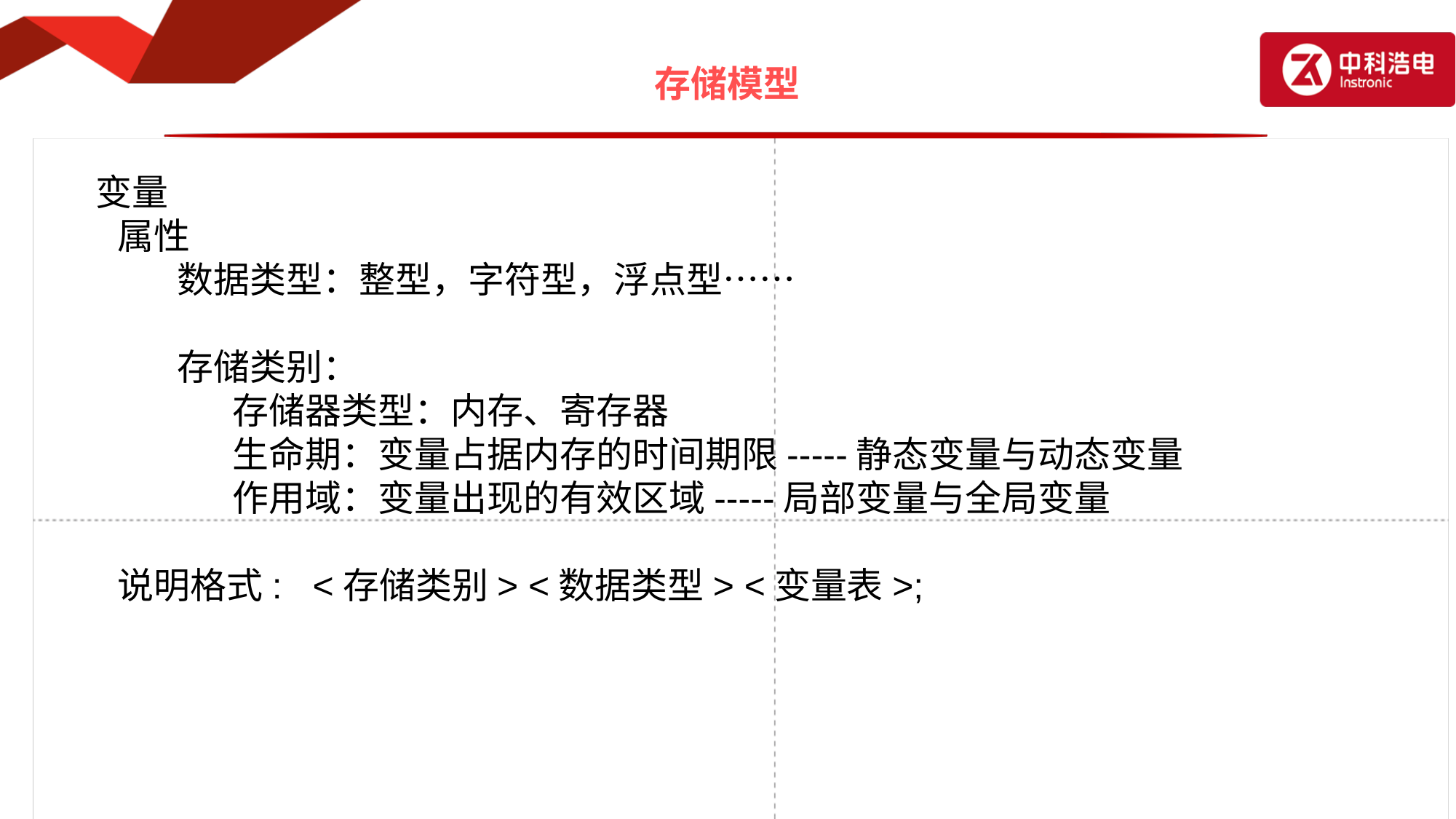

# 存储模型

变量
属性
数据类型：整型，字符型，浮点型……

存储类别：
存储器类型：内存、寄存器
生命期：变量占据内存的时间期限-----静态变量与动态变量
作用域：变量出现的有效区域-----局部变量与全局变量

说明格式:   <存储类别> <数据类型> <变量表>;